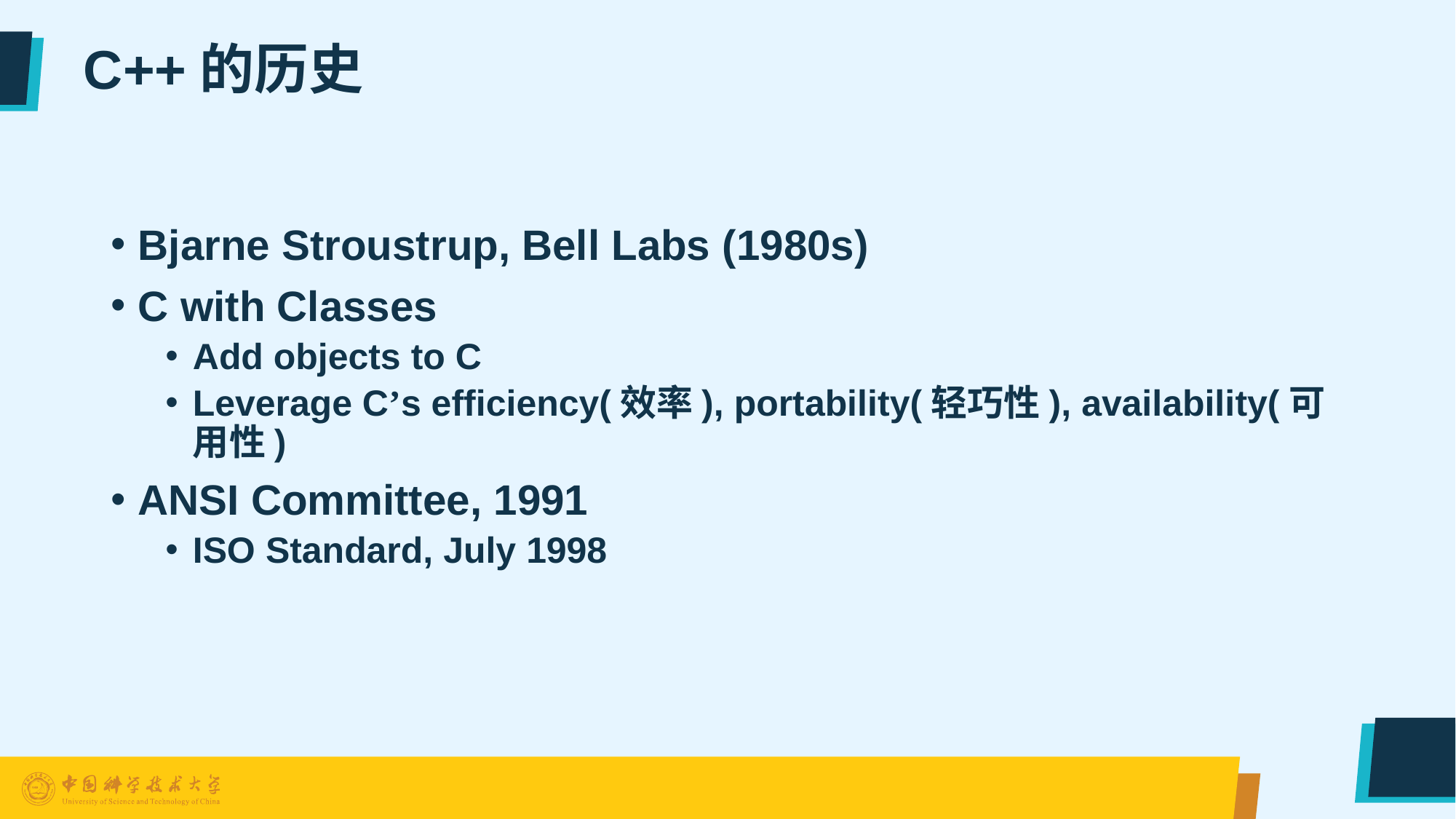

# C++的历史
Bjarne Stroustrup, Bell Labs (1980s)
C with Classes
Add objects to C
Leverage C’s efficiency(效率), portability(轻巧性), availability(可用性)
ANSI Committee, 1991
ISO Standard, July 1998